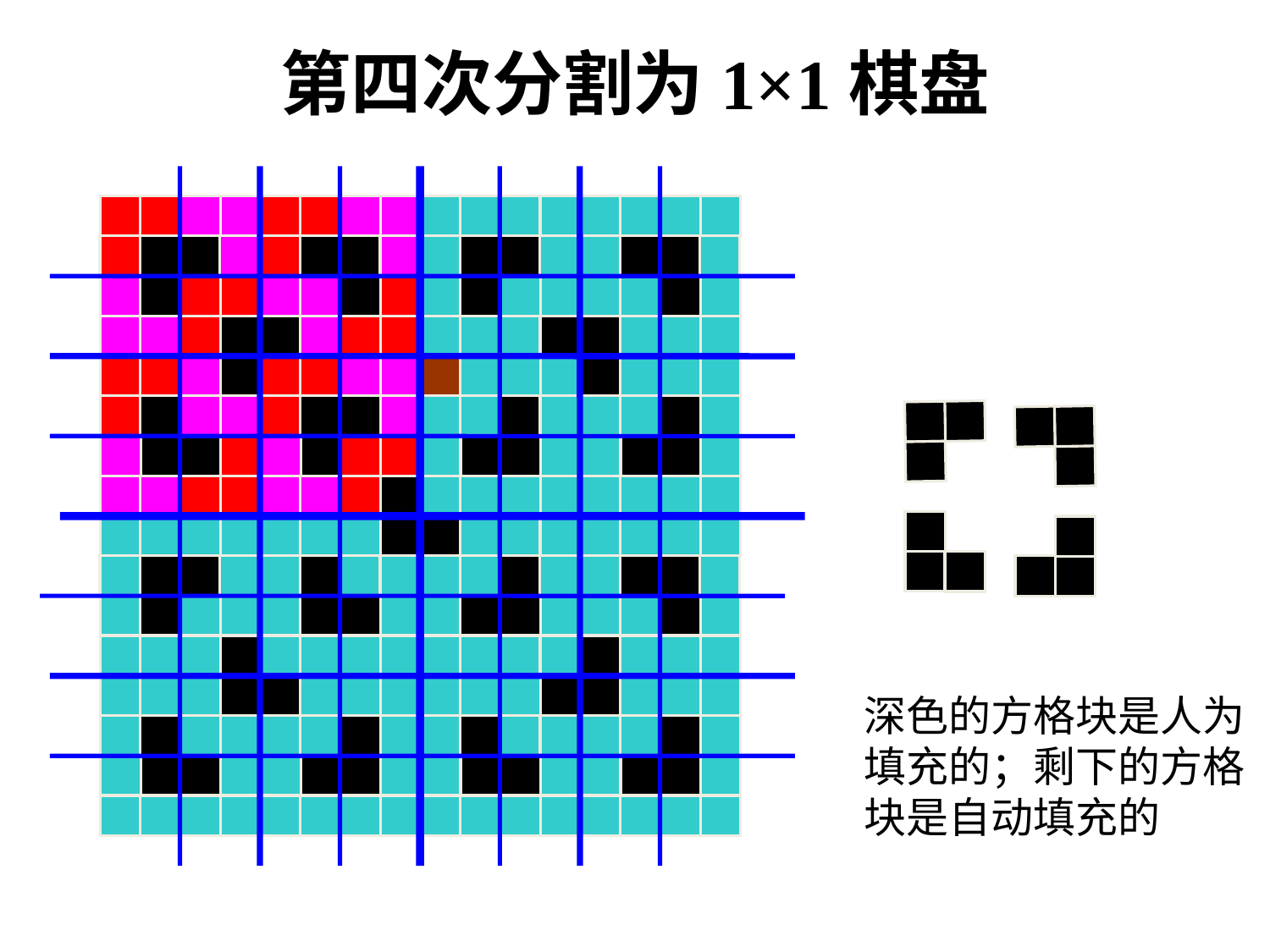

第四次分割为1×1棋盘

深色的方格块是人为填充的；剩下的方格块是自动填充的